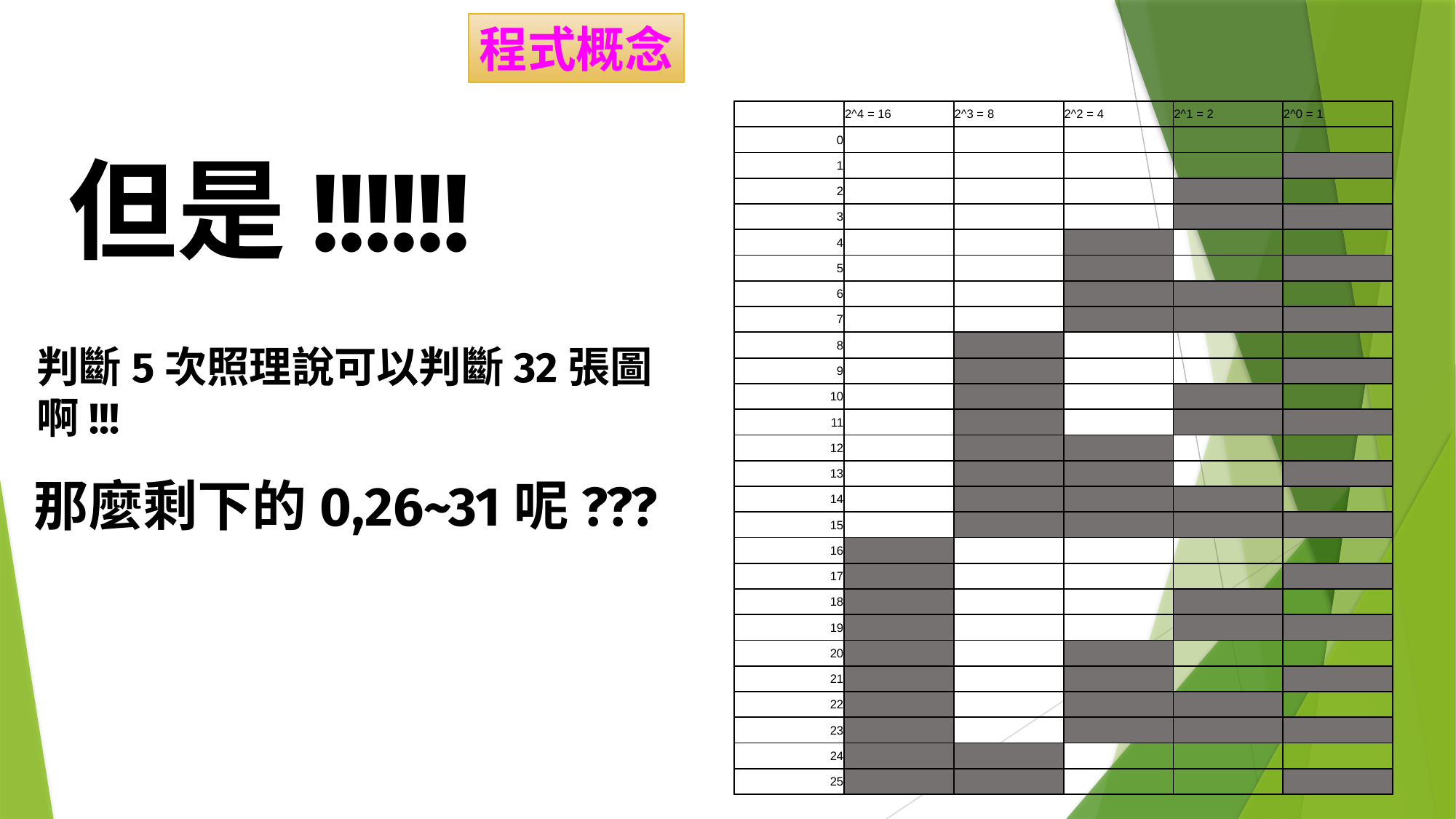

程式概念
|  | 2^4 = 16 | 2^3 = 8 | 2^2 = 4 | 2^1 = 2 | 2^0 = 1 |
| --- | --- | --- | --- | --- | --- |
| 0 |  |  |  |  |  |
| 1 |  |  |  |  |  |
| 2 |  |  |  |  |  |
| 3 |  |  |  |  |  |
| 4 |  |  |  |  |  |
| 5 |  |  |  |  |  |
| 6 |  |  |  |  |  |
| 7 |  |  |  |  |  |
| 8 |  |  |  |  |  |
| 9 |  |  |  |  |  |
| 10 |  |  |  |  |  |
| 11 |  |  |  |  |  |
| 12 |  |  |  |  |  |
| 13 |  |  |  |  |  |
| 14 |  |  |  |  |  |
| 15 |  |  |  |  |  |
| 16 |  |  |  |  |  |
| 17 |  |  |  |  |  |
| 18 |  |  |  |  |  |
| 19 |  |  |  |  |  |
| 20 |  |  |  |  |  |
| 21 |  |  |  |  |  |
| 22 |  |  |  |  |  |
| 23 |  |  |  |  |  |
| 24 |  |  |  |  |  |
| 25 |  |  |  |  |  |
但是!!!!!!
判斷5次照理說可以判斷32張圖啊!!!
那麼剩下的0,26~31呢???